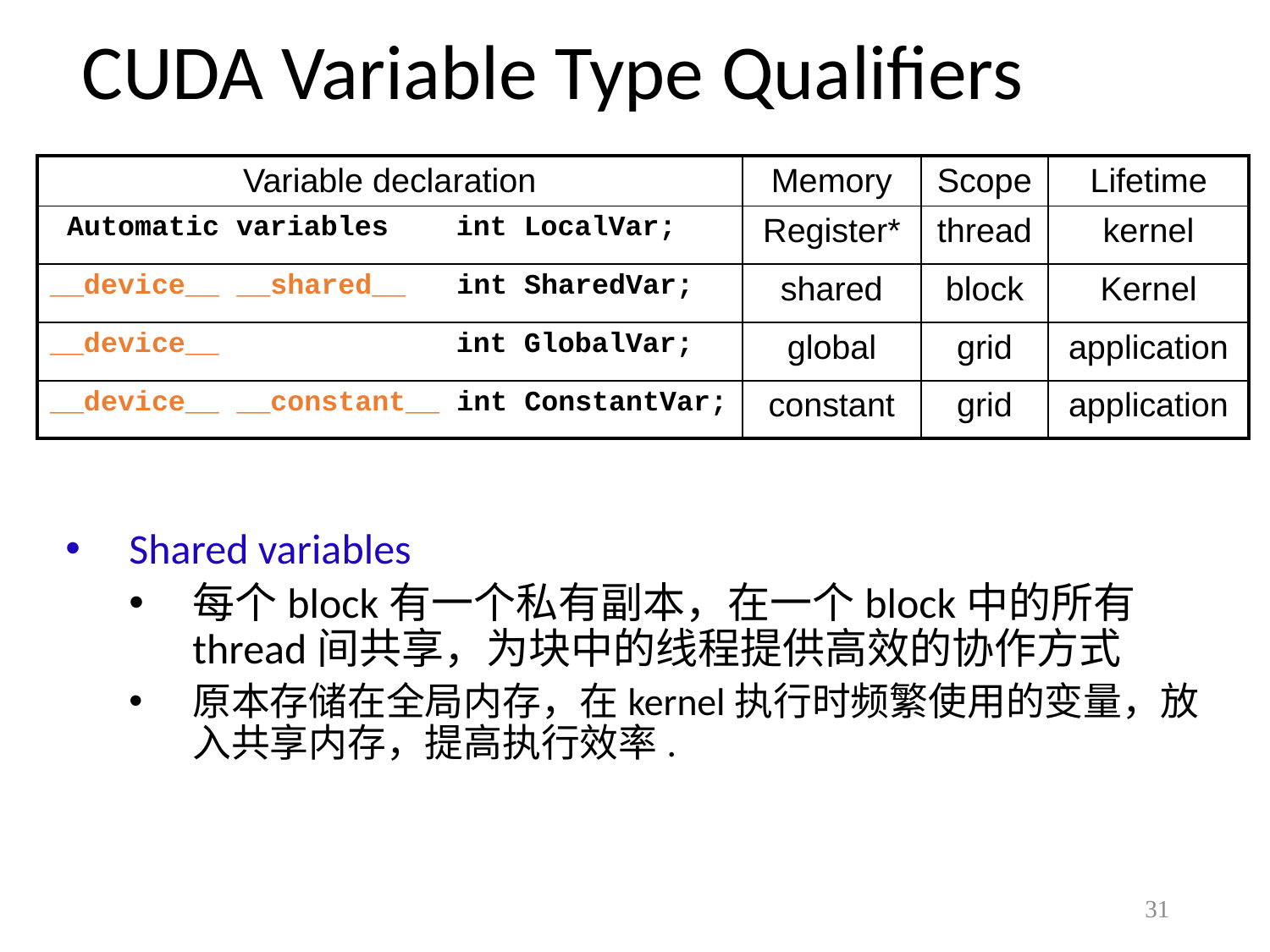

# CUDA Variable Type Qualifiers
| Variable declaration | Memory | Scope | Lifetime |
| --- | --- | --- | --- |
| Automatic variables int LocalVar; | Register\* | thread | kernel |
| \_\_device\_\_ \_\_shared\_\_ int SharedVar; | shared | block | Kernel |
| \_\_device\_\_ int GlobalVar; | global | grid | application |
| \_\_device\_\_ \_\_constant\_\_ int ConstantVar; | constant | grid | application |

Shared variables
每个block有一个私有副本，在一个block中的所有thread间共享，为块中的线程提供高效的协作方式
原本存储在全局内存，在kernel执行时频繁使用的变量，放入共享内存，提高执行效率.

31